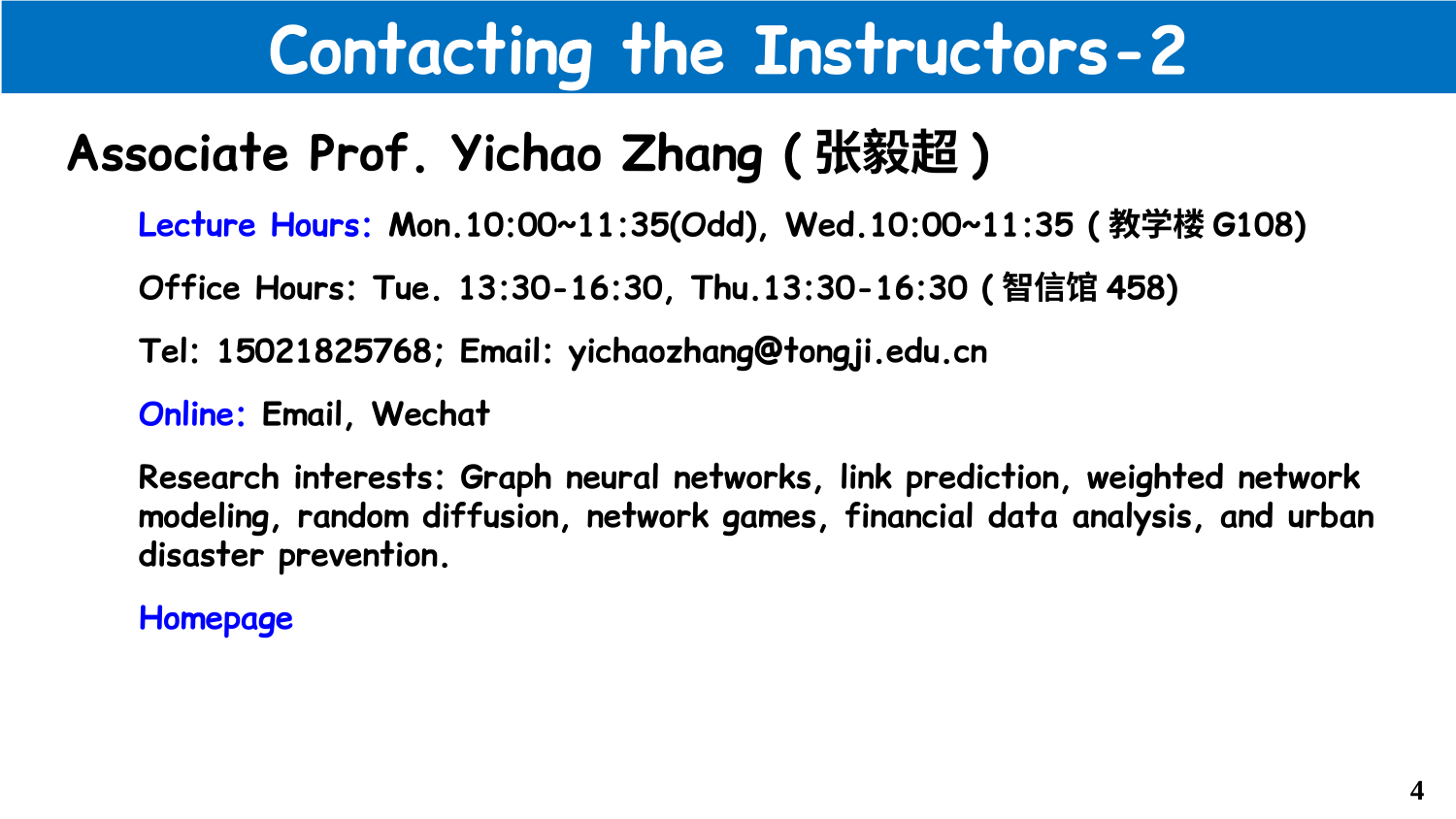

# Contacting the Instructors-2
Associate Prof. Yichao Zhang (张毅超)
Lecture Hours: Mon.10:00~11:35(Odd), Wed.10:00~11:35 (教学楼G108)
Office Hours: Tue. 13:30-16:30, Thu.13:30-16:30 (智信馆458)
Tel: 15021825768; Email: yichaozhang@tongji.edu.cn
Online: Email, Wechat
Research interests: Graph neural networks, link prediction, weighted network modeling, random diffusion, network games, financial data analysis, and urban disaster prevention.
Homepage